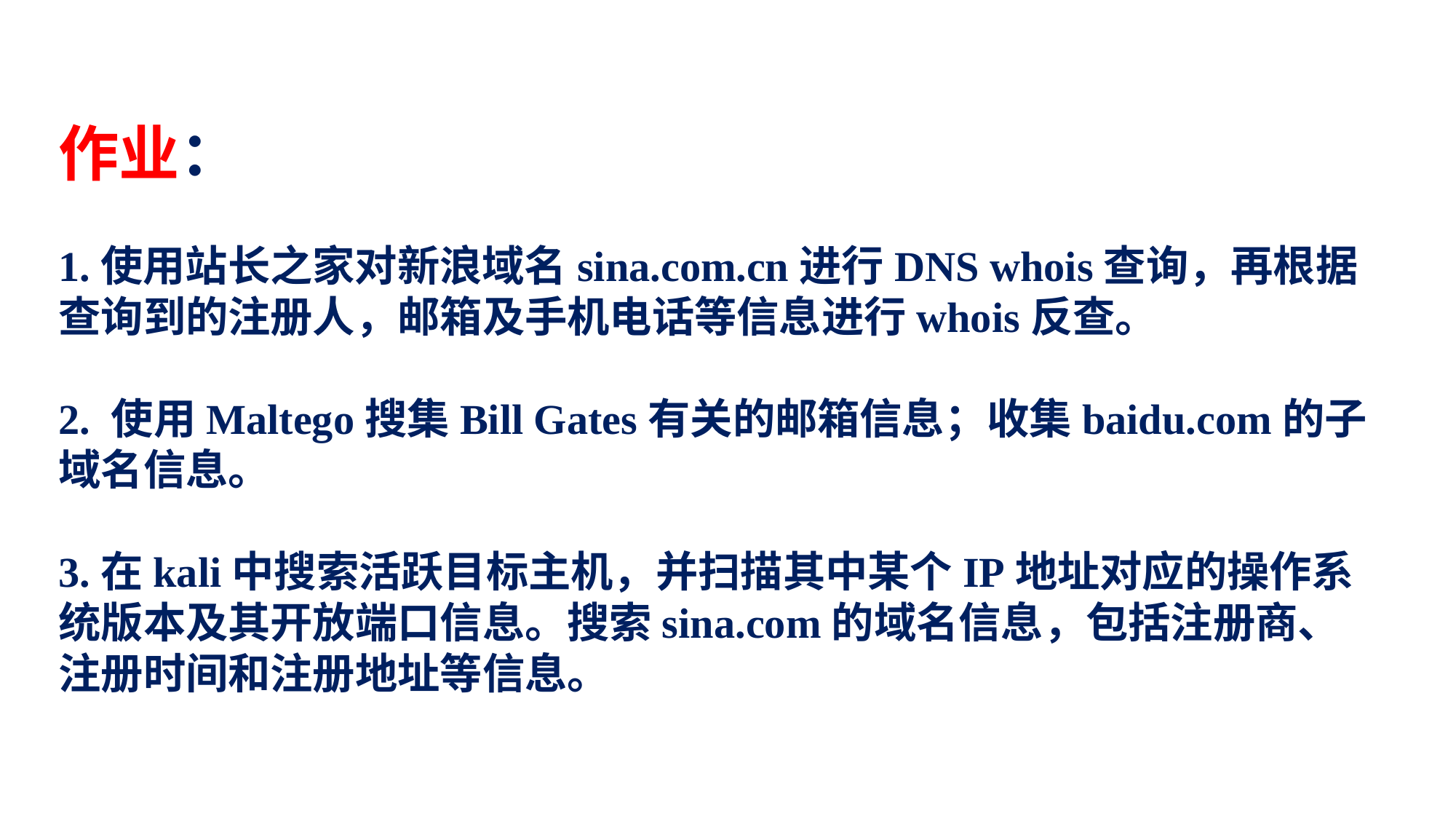

作业：

1.使用站长之家对新浪域名sina.com.cn进行DNS whois查询，再根据查询到的注册人，邮箱及手机电话等信息进行whois反查。

2. 使用Maltego搜集Bill Gates有关的邮箱信息；收集baidu.com的子域名信息。

3.在kali中搜索活跃目标主机，并扫描其中某个IP地址对应的操作系统版本及其开放端口信息。搜索sina.com的域名信息，包括注册商、注册时间和注册地址等信息。